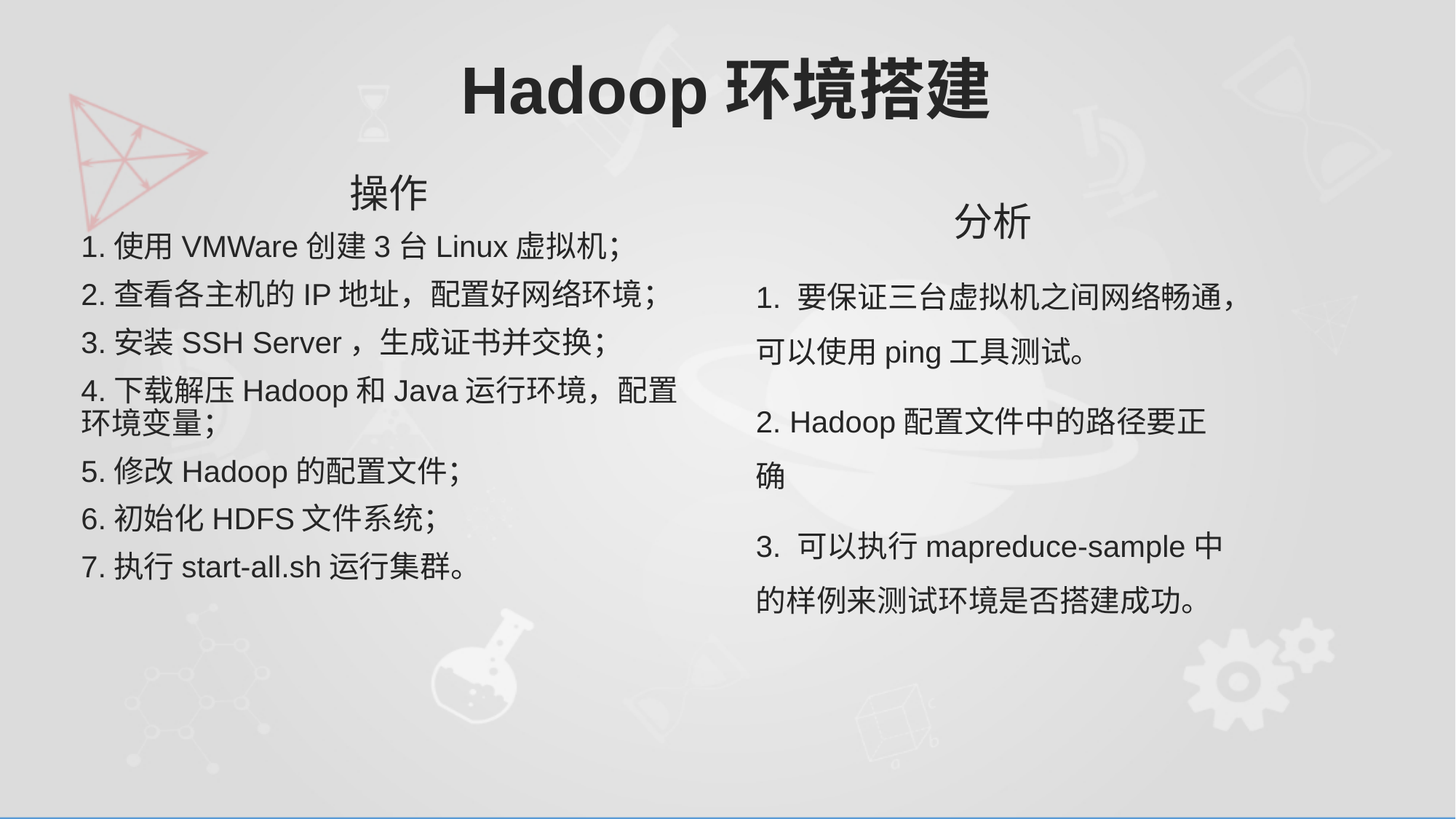

# Hadoop环境搭建
操作
1.使用VMWare创建3台Linux虚拟机；
2.查看各主机的IP地址，配置好网络环境；
3.安装SSH Server，生成证书并交换；
4.下载解压Hadoop和Java运行环境，配置环境变量；
5.修改Hadoop的配置文件；
6.初始化HDFS文件系统；
7.执行start-all.sh运行集群。
分析
1. 要保证三台虚拟机之间网络畅通，可以使用ping工具测试。
2. Hadoop配置文件中的路径要正确
3. 可以执行mapreduce-sample中的样例来测试环境是否搭建成功。